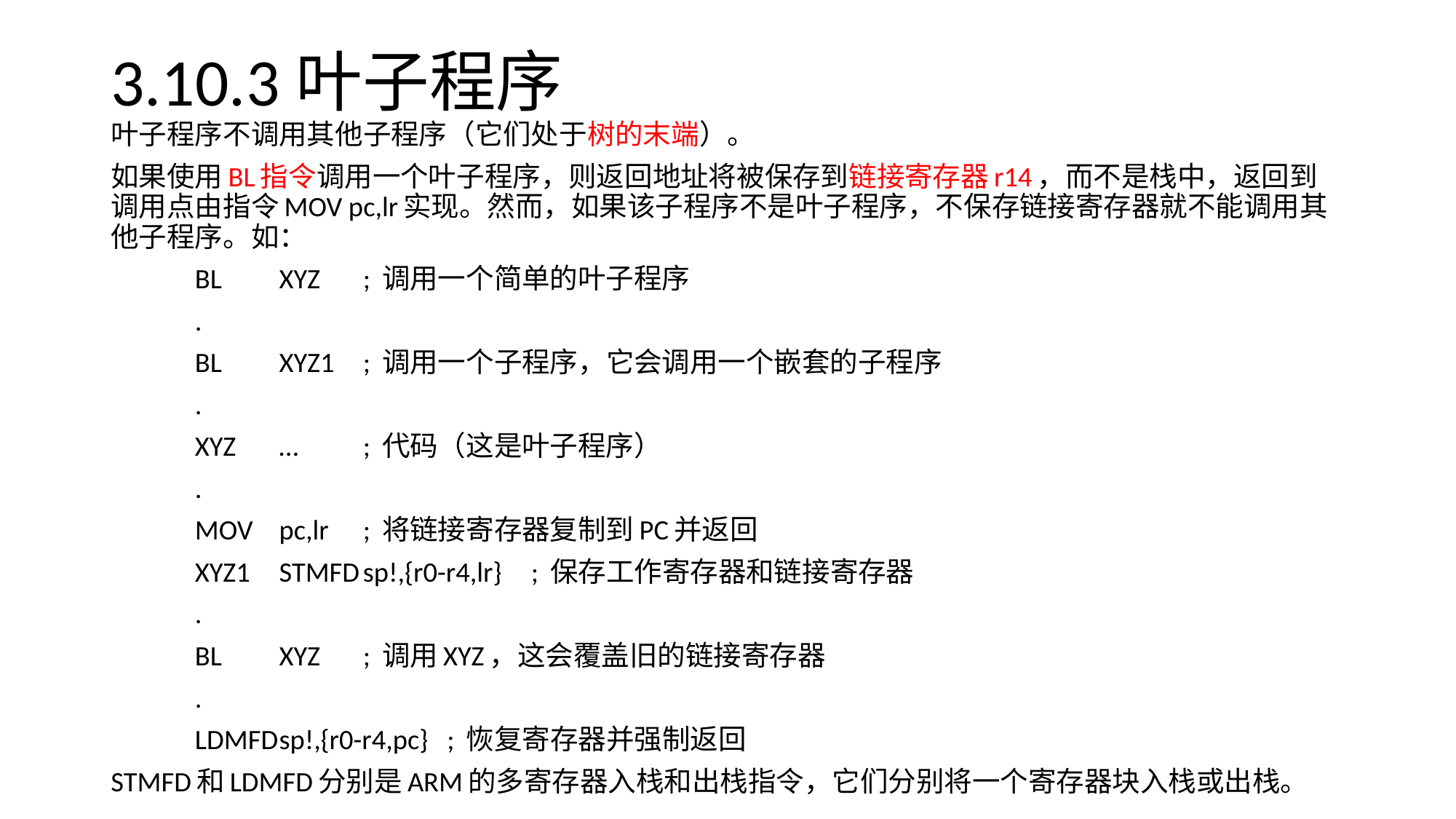

# 3.10.3叶子程序
叶子程序不调用其他子程序（它们处于树的末端）。
如果使用BL指令调用一个叶子程序，则返回地址将被保存到链接寄存器r14，而不是栈中，返回到调用点由指令MOV pc,lr实现。然而，如果该子程序不是叶子程序，不保存链接寄存器就不能调用其他子程序。如：
		BL	XYZ		; 调用一个简单的叶子程序
		.
		BL	XYZ1		; 调用一个子程序，它会调用一个嵌套的子程序
		.
	XYZ	…			; 代码（这是叶子程序）
		.
		MOV	pc,lr		; 将链接寄存器复制到PC并返回
	XYZ1 	STMFD	sp!,{r0-r4,lr}	; 保存工作寄存器和链接寄存器
		.
		BL	XYZ		; 调用XYZ，这会覆盖旧的链接寄存器
		.
		LDMFD	sp!,{r0-r4,pc}	; 恢复寄存器并强制返回
STMFD和LDMFD分别是ARM的多寄存器入栈和出栈指令，它们分别将一个寄存器块入栈或出栈。